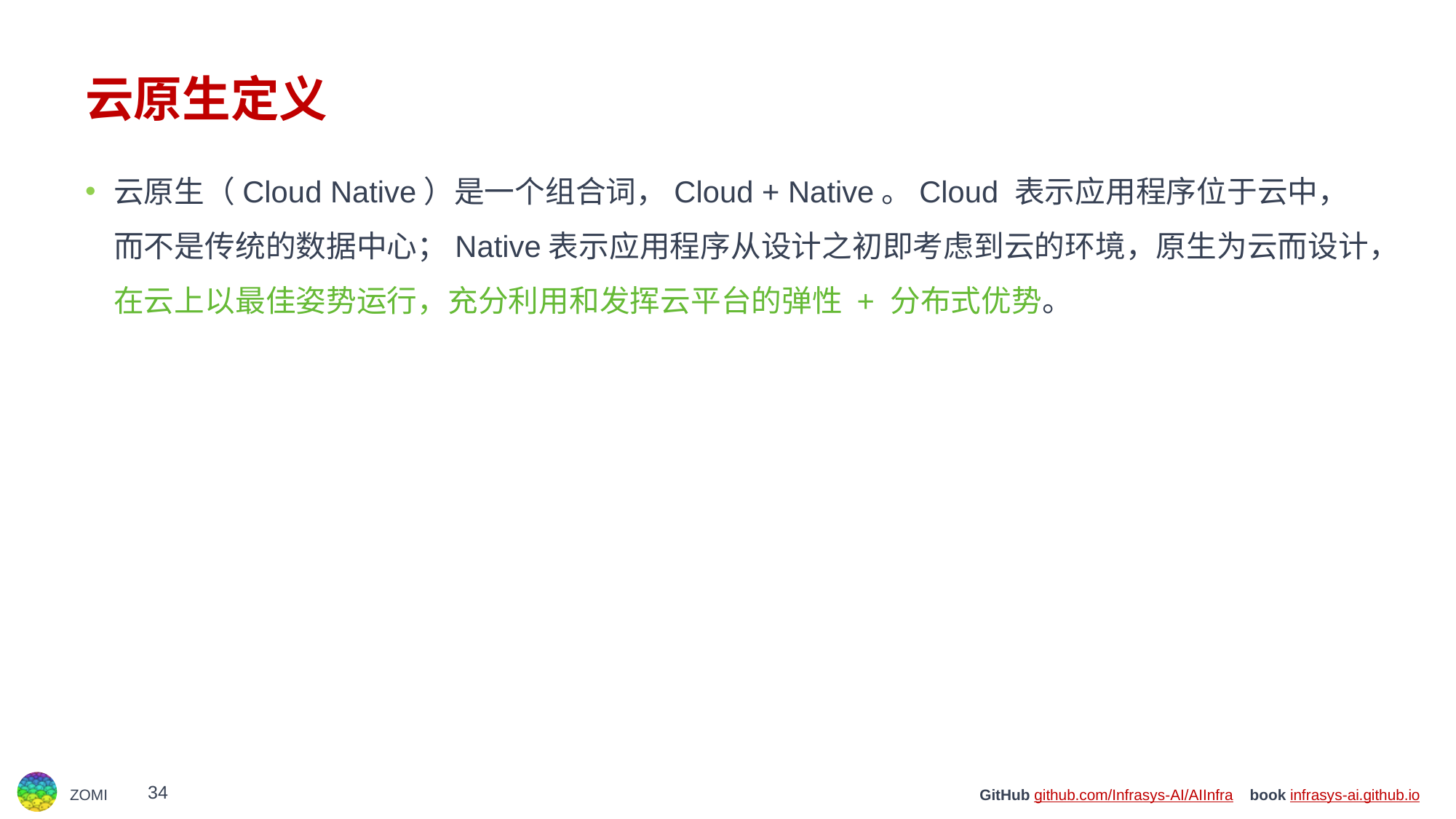

# 云原生定义
云原生（Cloud Native）是一个组合词，Cloud + Native。Cloud 表示应用程序位于云中，而不是传统的数据中心；Native表示应用程序从设计之初即考虑到云的环境，原生为云而设计，在云上以最佳姿势运行，充分利用和发挥云平台的弹性 + 分布式优势。